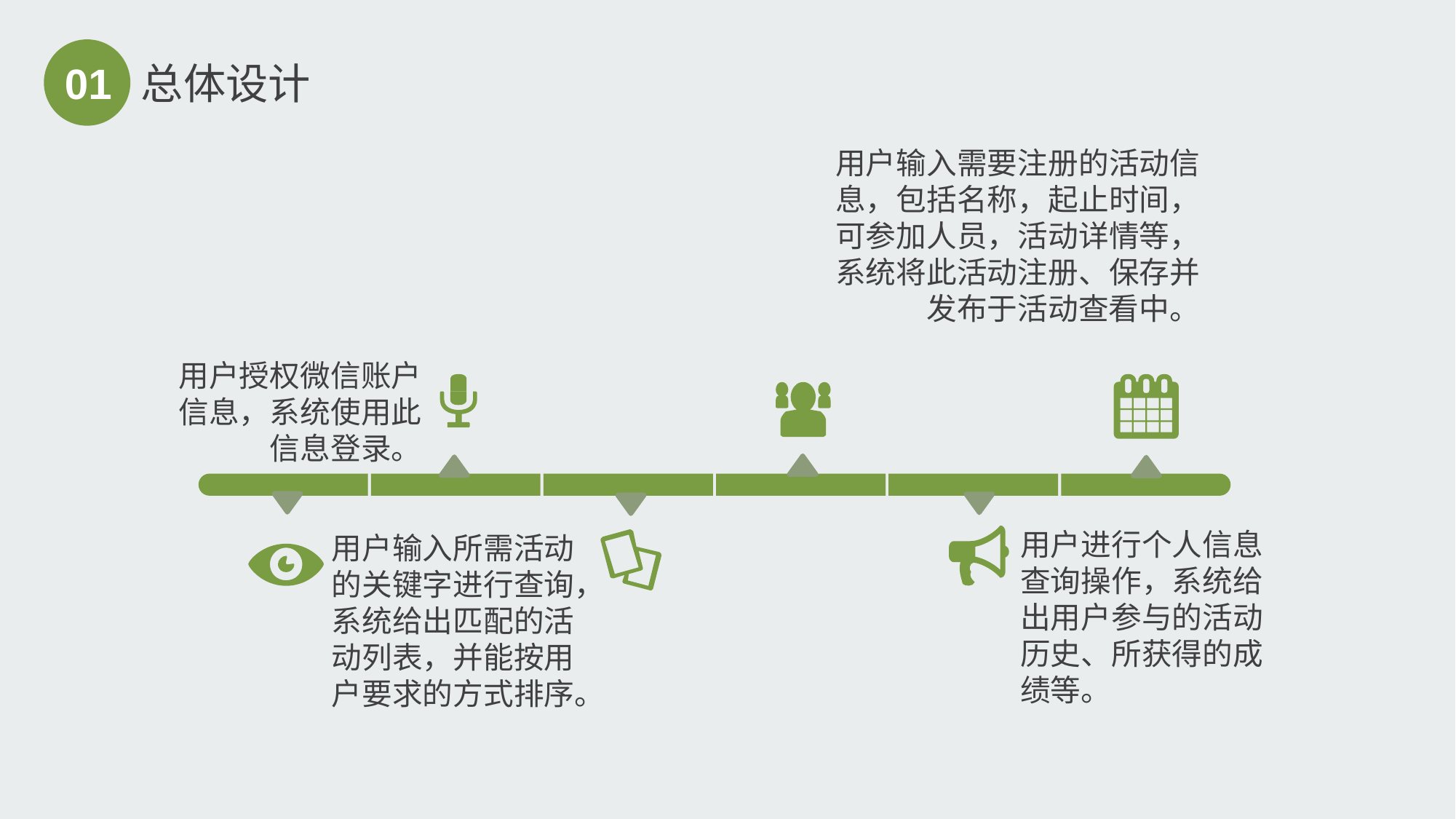

01
总体设计
用户输入需要注册的活动信息，包括名称，起止时间，可参加人员，活动详情等，系统将此活动注册、保存并发布于活动查看中。
用户授权微信账户信息，系统使用此信息登录。

用户进行个人信息查询操作，系统给出用户参与的活动历史、所获得的成绩等。
用户输入所需活动的关键字进行查询，系统给出匹配的活动列表，并能按用户要求的方式排序。